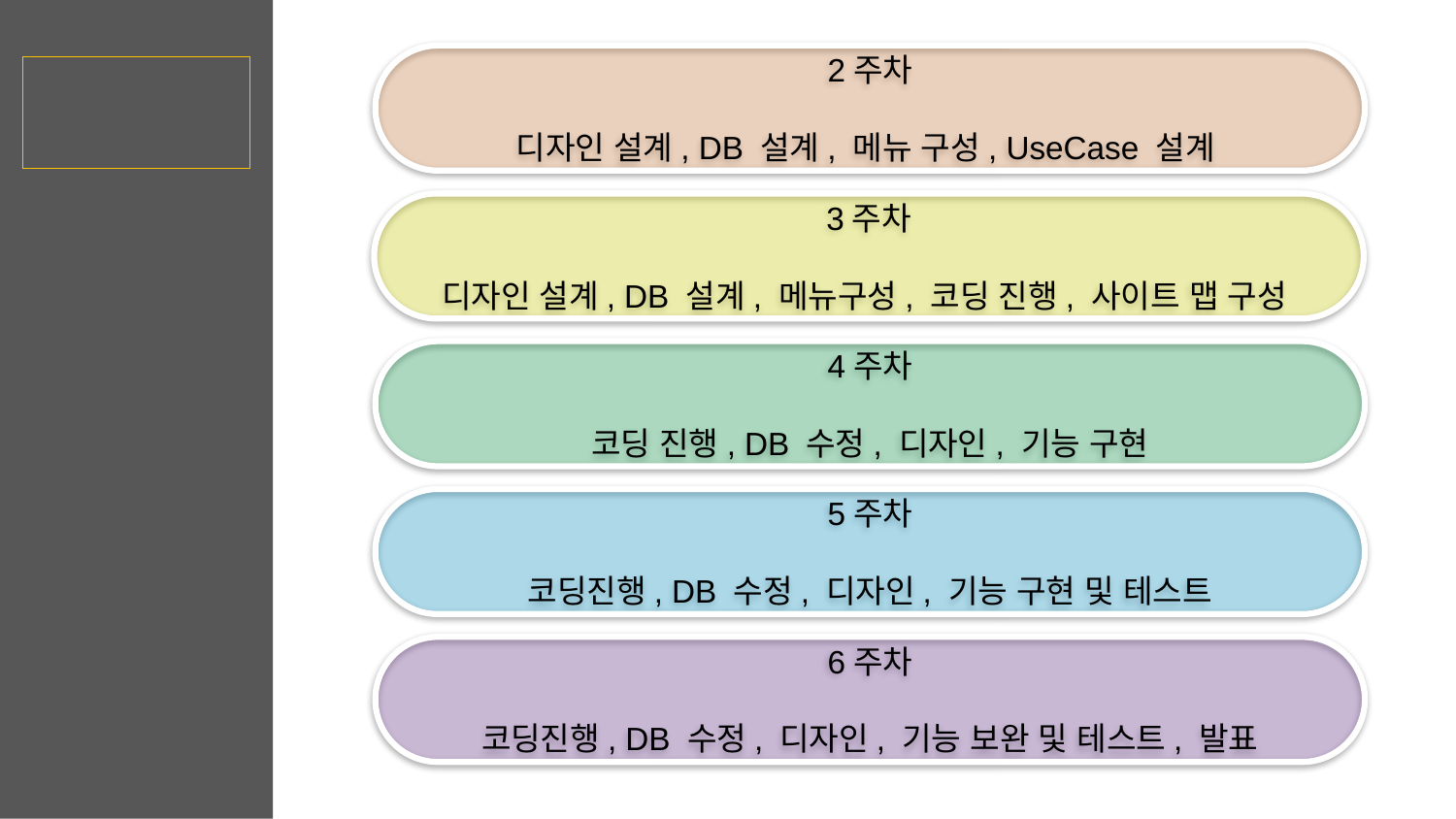

2주차

디자인 설계, DB 설계, 메뉴 구성, UseCase 설계
2-3 주차 별
진행상황
3주차

디자인 설계, DB 설계, 메뉴구성, 코딩 진행, 사이트 맵 구성
4주차

코딩 진행, DB 수정, 디자인, 기능 구현
5주차

코딩진행, DB 수정, 디자인, 기능 구현 및 테스트
6주차

코딩진행, DB 수정, 디자인, 기능 보완 및 테스트, 발표